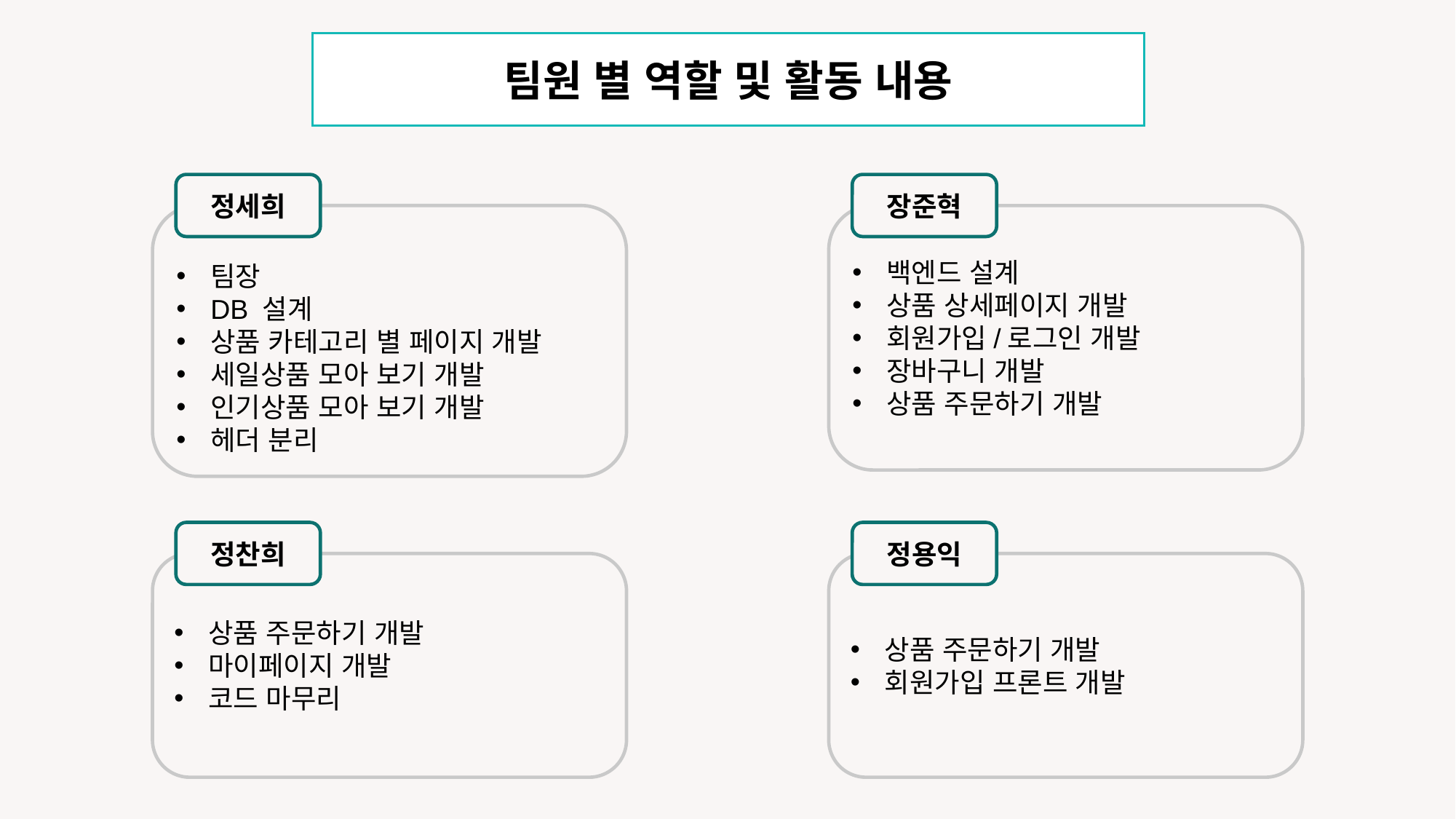

팀원 별 역할 및 활동 내용
정세희
장준혁

팀장
DB 설계
상품 카테고리 별 페이지 개발
세일상품 모아 보기 개발
인기상품 모아 보기 개발
헤더 분리
백엔드 설계
상품 상세페이지 개발
회원가입/로그인 개발
장바구니 개발
상품 주문하기 개발
정찬희
정용익
상품 주문하기 개발
마이페이지 개발
코드 마무리
상품 주문하기 개발
회원가입 프론트 개발